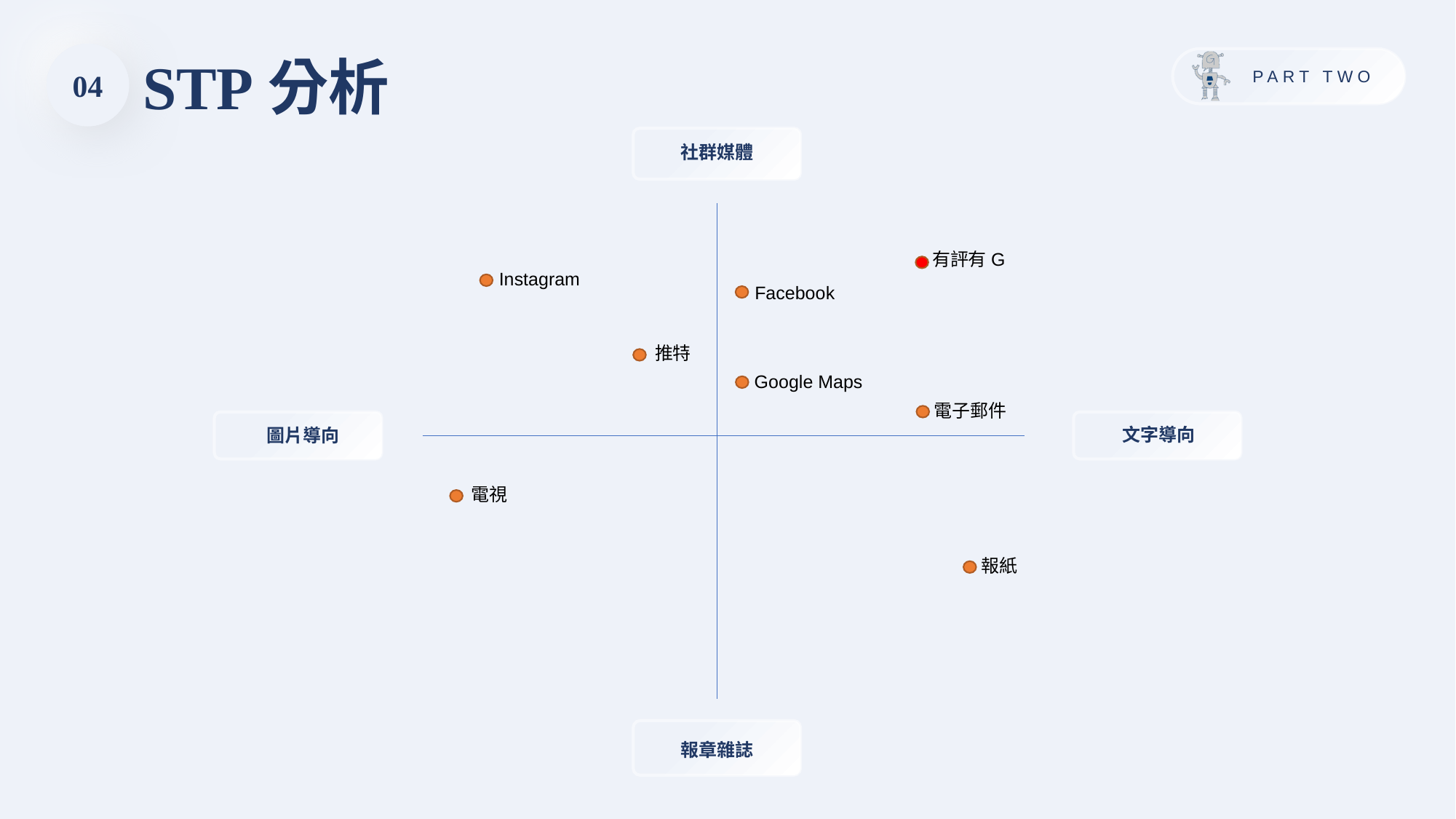

STP分析

04

社群媒體
有評有G

Instagram

Facebook

推特

Google Maps

電子郵件

文字導向

圖片導向
電視

報紙

報章雜誌